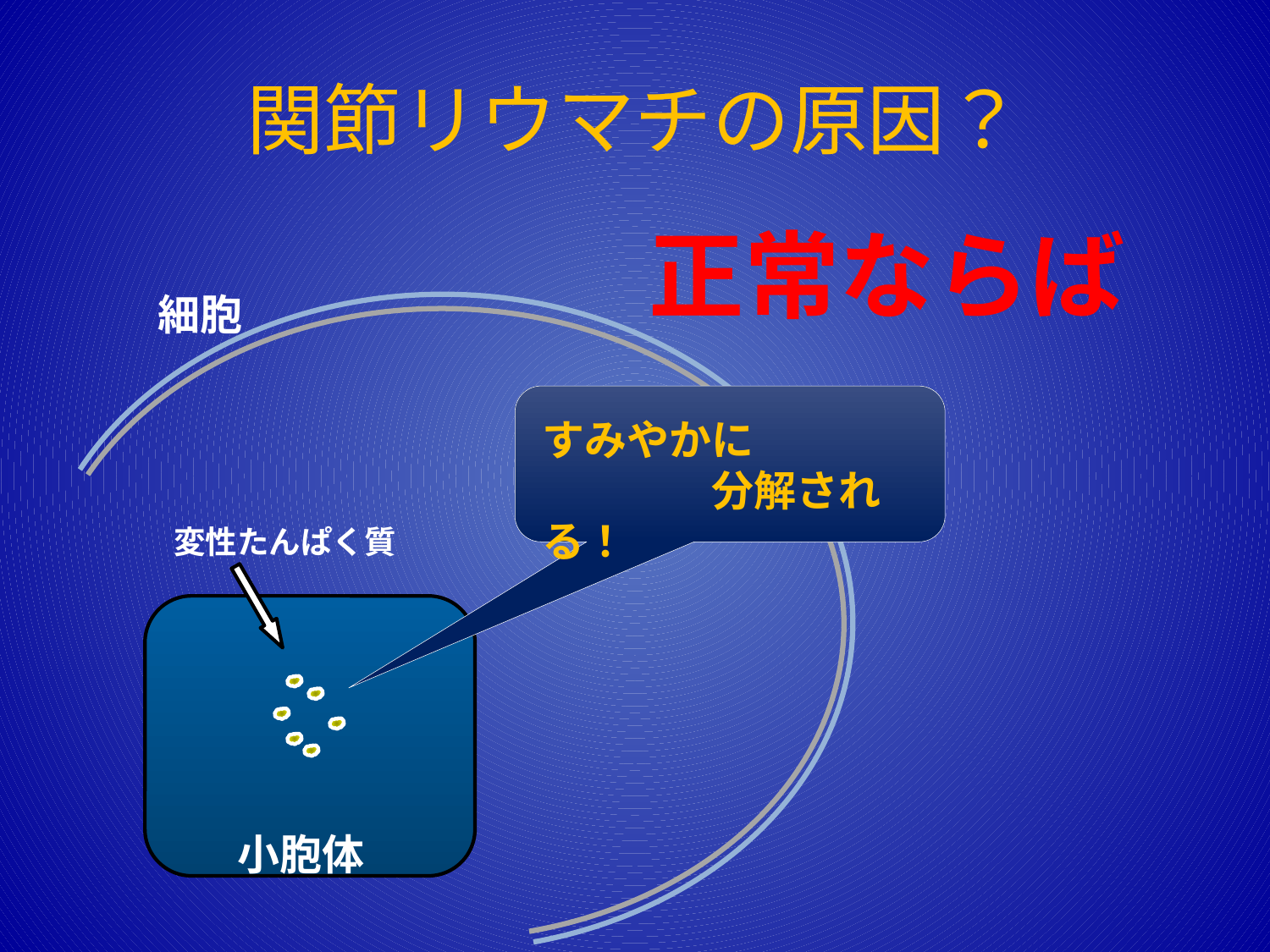

# 関節リウマチの原因？
正常ならば
細胞

すみやかに
　　　　分解される！
変性たんぱく質

小胞体